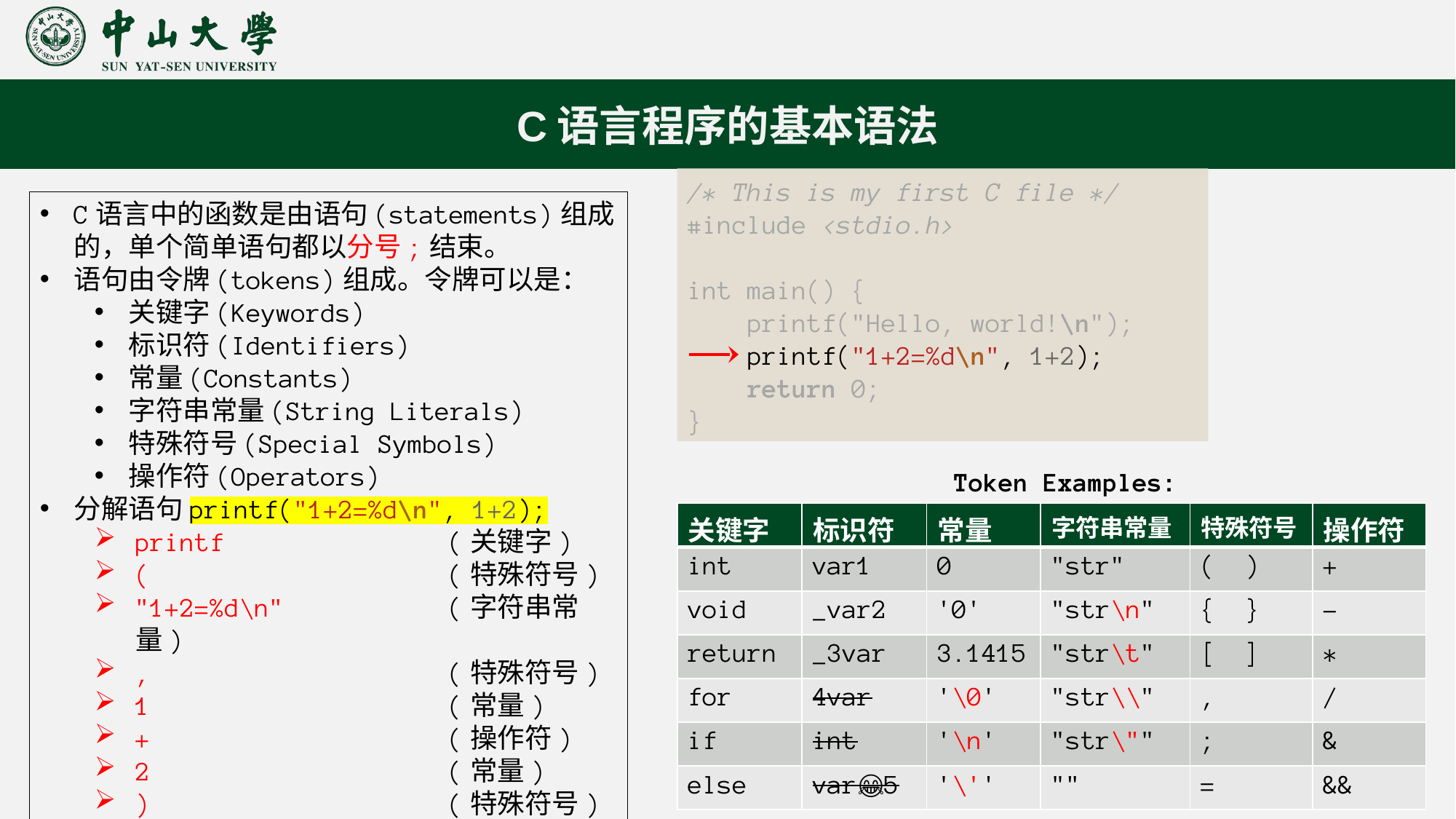

C语言程序的基本语法
/* This is my first C file */
#include <stdio.h>

int main() {
    printf("Hello, world!\n");
    printf("1+2=%d\n", 1+2);
    return 0;
}
C语言中的函数是由语句(statements)组成的，单个简单语句都以分号;结束。
语句由令牌(tokens)组成。令牌可以是：
关键字(Keywords)
标识符(Identifiers)
常量(Constants)
字符串常量(String Literals)
特殊符号(Special Symbols)
操作符(Operators)
分解语句printf("1+2=%d\n", 1+2);
printf               (关键字)
(                    (特殊符号)
"1+2=%d\n"           (字符串常量)
,                    (特殊符号)
1                    (常量)
+                    (操作符)
2                    (常量)
)                    (特殊符号)
;                    (特殊符号)

Token Examples:
| 关键字 | 标识符 | 常量 | 字符串常量 | 特殊符号 | 操作符 |
| --- | --- | --- | --- | --- | --- |
| int | var1 | 0 | "str" | ( ) | + |
| void | \_var2 | '0' | "str\n" | { } | - |
| return | \_3var | 3.1415 | "str\t" | [ ] | \* |
| for | 4var | '\0' | "str\\" | , | / |
| if | int | '\n' | "str\"" | ; | & |
| else | var😂5 | '\'' | "" | = | && |